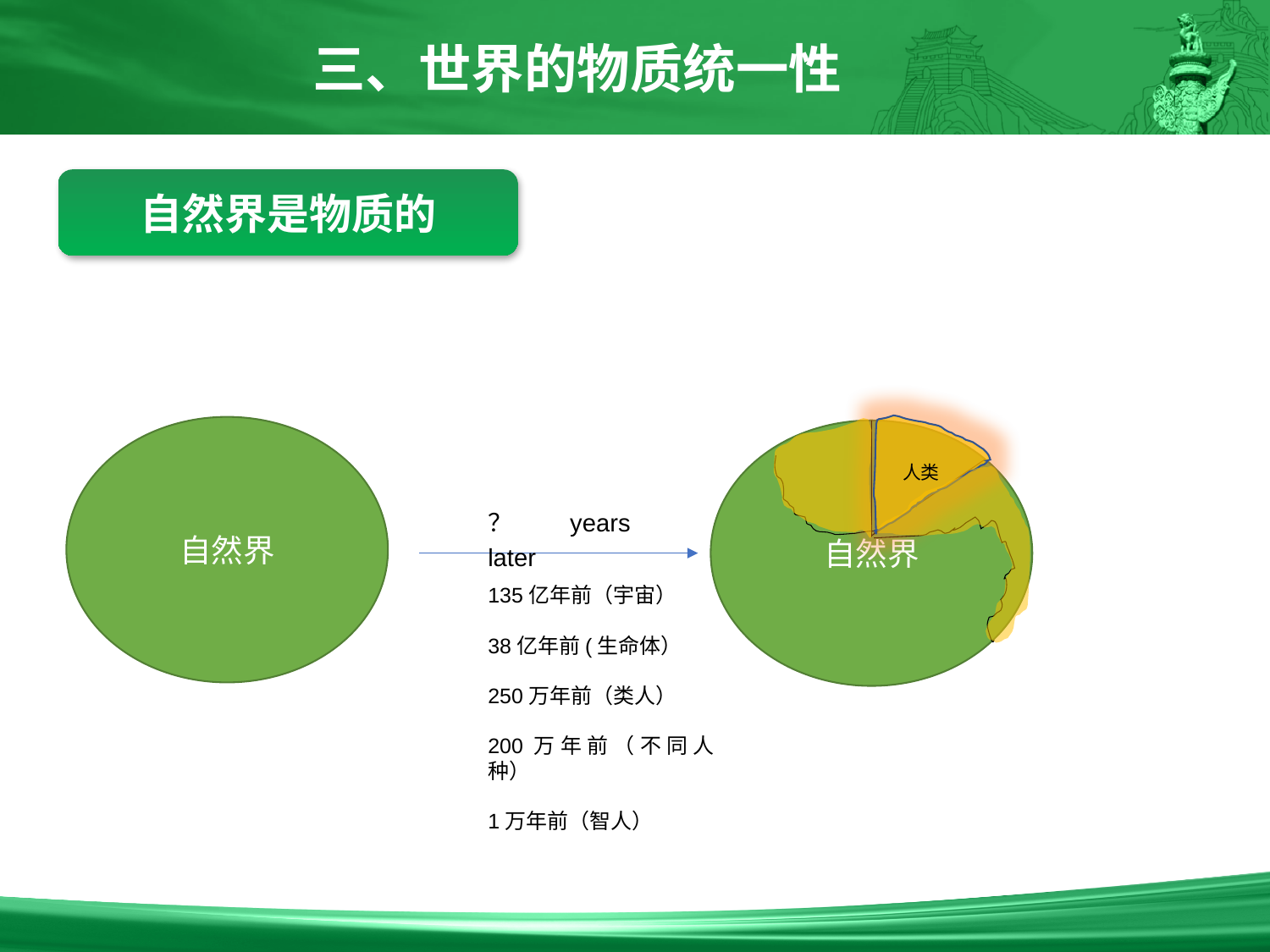

三、世界的物质统一性
自然界是物质的

自然界

自然界
人类

？years later

135亿年前（宇宙）
38亿年前(生命体）
250万年前（类人）
200万年前（不同人种）
1万年前（智人）